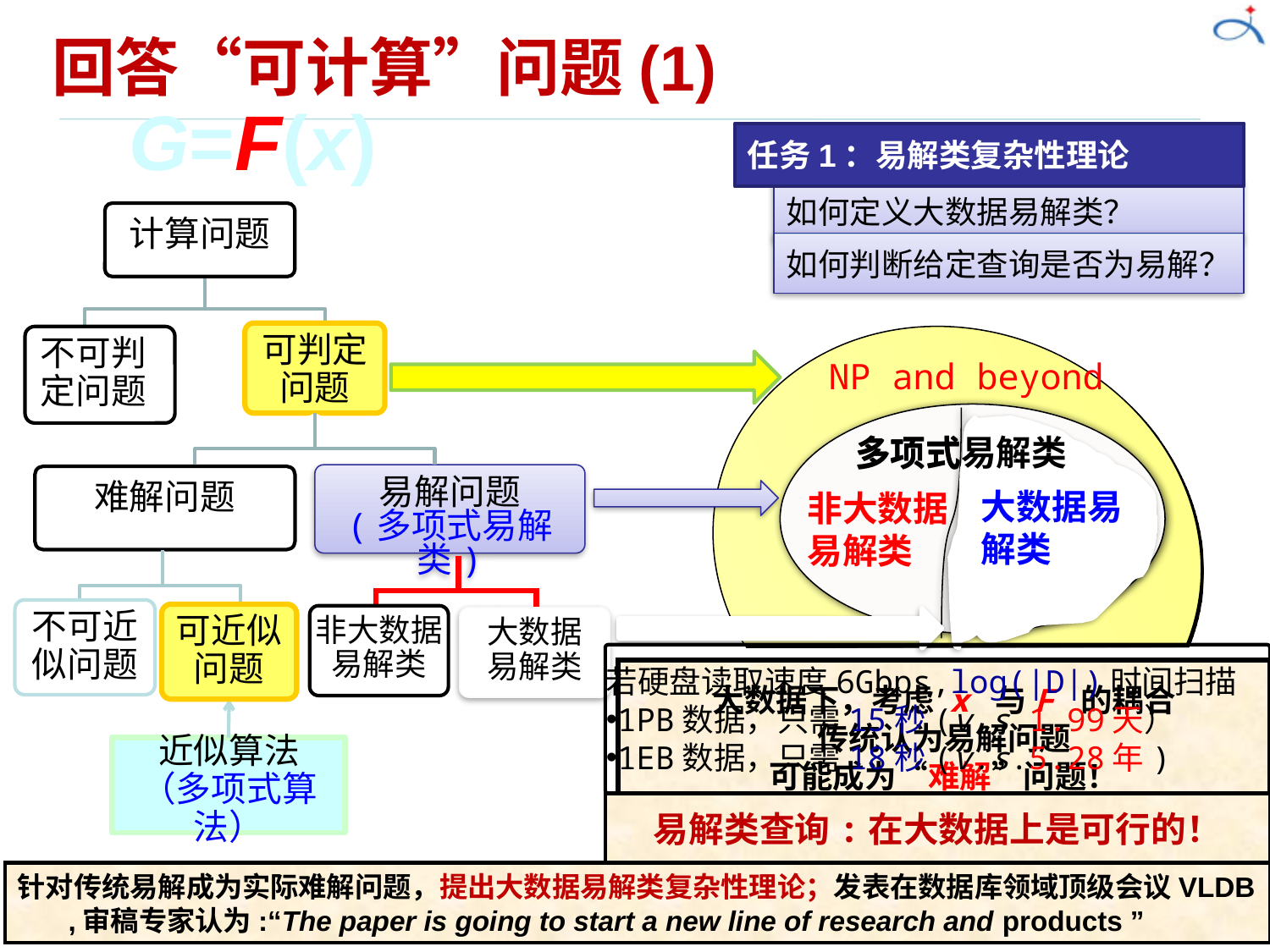

# 回答“可计算”问题(1)
G=F(x)
任务1：易解类复杂性理论
如何定义大数据易解类？
如何判断给定查询是否为易解？
计算问题

可判定问题
不可判定问题

易解问题
(多项式易解类)
难解问题

不可近
似问题

可近似
问题

近似算法
（多项式算法）

NP and beyond

多项式易解类

多项式易解类
大数据易解类
非大数据
易解类

非大数据
易解类

大数据
易解类
大数据下，考虑 x 与F 的耦合
传统认为易解问题
可能成为“难解”问题！
若硬盘读取速度6Gbps,log(|D|)时间扫描
1PB数据，只需15秒(v.s.1.99天）
1EB数据，只需18秒(v.s.5.28年)
易解类查询:在大数据上是可行的！
针对传统易解成为实际难解问题，提出大数据易解类复杂性理论；发表在数据库领域顶级会议VLDB ,审稿专家认为:“The paper is going to start a new line of research and products ”
8